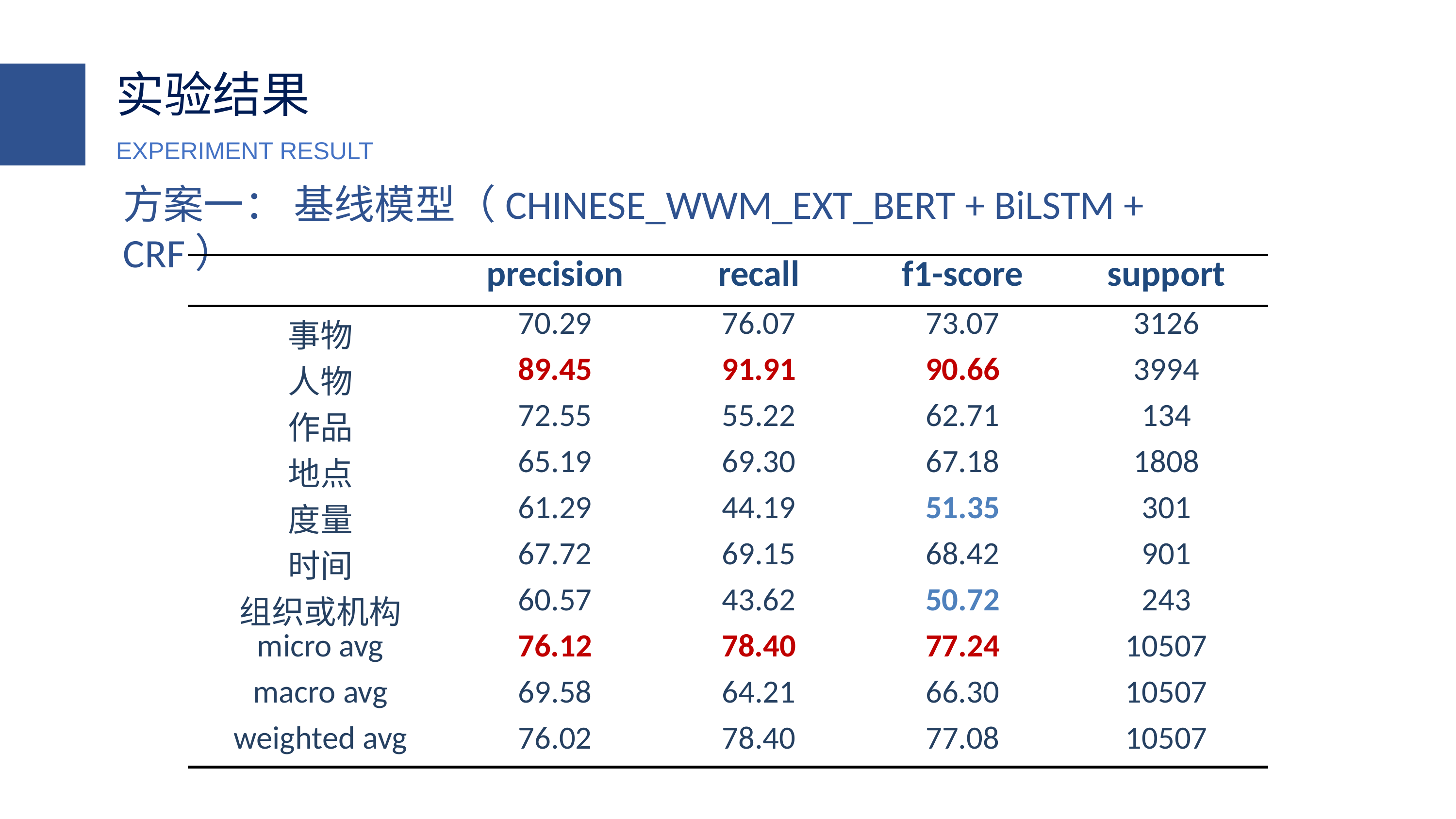

实验结果
EXPERIMENT RESULT
方案一： 基线模型（CHINESE_WWM_EXT_BERT + BiLSTM + CRF）

|  | precision | recall | f1-score | support |
| --- | --- | --- | --- | --- |
| 事物 | 70.29 | 76.07 | 73.07 | 3126 |
| 人物 | 89.45 | 91.91 | 90.66 | 3994 |
| 作品 | 72.55 | 55.22 | 62.71 | 134 |
| 地点 | 65.19 | 69.30 | 67.18 | 1808 |
| 度量 | 61.29 | 44.19 | 51.35 | 301 |
| 时间 | 67.72 | 69.15 | 68.42 | 901 |
| 组织或机构 | 60.57 | 43.62 | 50.72 | 243 |
| micro avg | 76.12 | 78.40 | 77.24 | 10507 |
| macro avg | 69.58 | 64.21 | 66.30 | 10507 |
| weighted avg | 76.02 | 78.40 | 77.08 | 10507 |